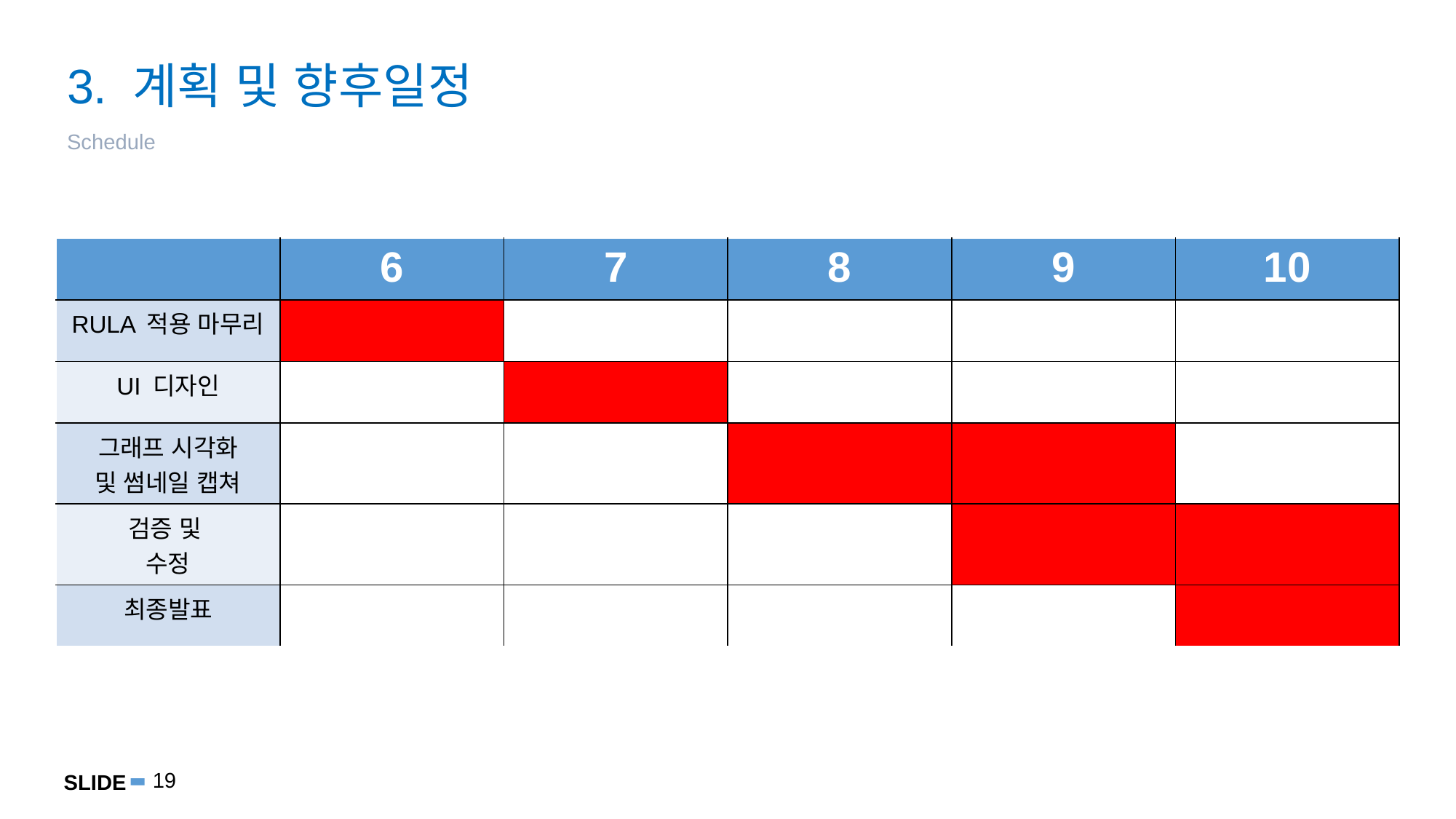

# 3. 계획 및 향후일정
Schedule
|  | 6 | 7 | 8 | 9 | 10 |
| --- | --- | --- | --- | --- | --- |
| RULA 적용 마무리 |  |  |  |  |  |
| UI 디자인 |  |  |  |  |  |
| 그래프 시각화 및 썸네일 캡쳐 |  |  |  |  |  |
| 검증 및 수정 |  |  |  |  |  |
| 최종발표 |  |  |  |  |  |